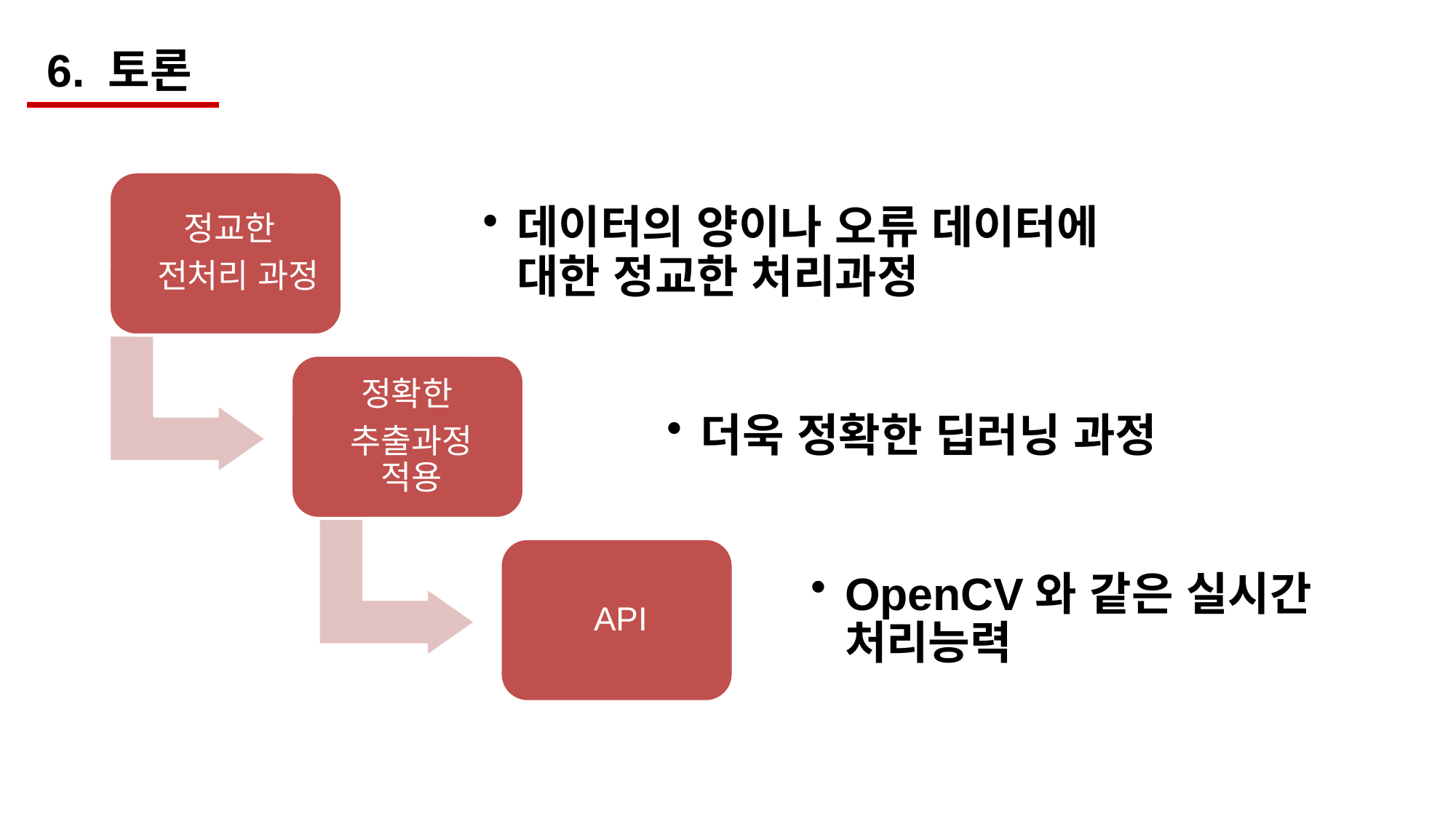

6. 토론

정교한
 전처리 과정
데이터의 양이나 오류 데이터에 대한 정교한 처리과정
정확한
추출과정 적용
더욱 정확한 딥러닝 과정
API
OpenCV와 같은 실시간 처리능력